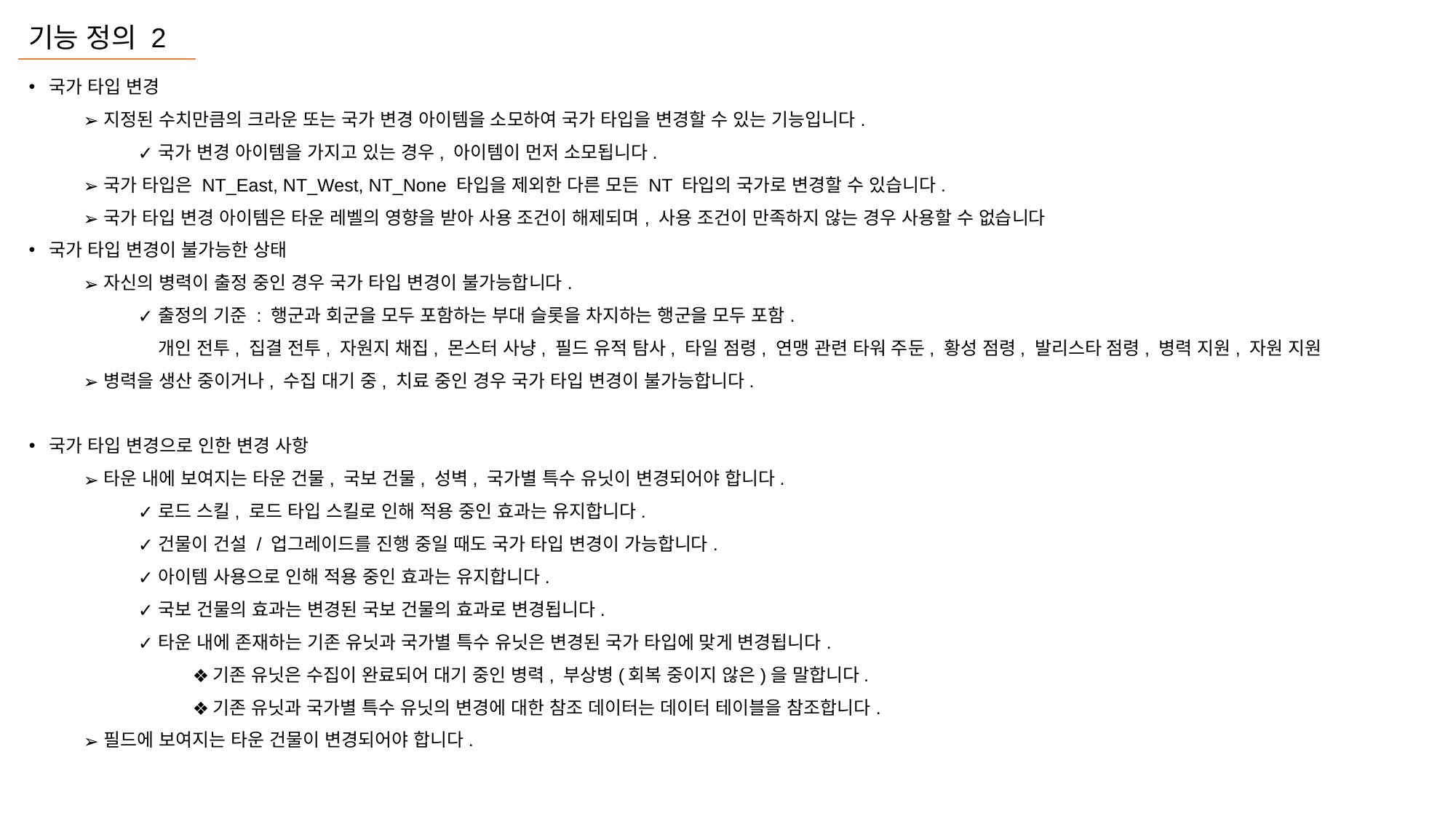

기능 정의 2
국가 타입 변경
지정된 수치만큼의 크라운 또는 국가 변경 아이템을 소모하여 국가 타입을 변경할 수 있는 기능입니다.
국가 변경 아이템을 가지고 있는 경우, 아이템이 먼저 소모됩니다.
국가 타입은 NT_East, NT_West, NT_None 타입을 제외한 다른 모든 NT 타입의 국가로 변경할 수 있습니다.
국가 타입 변경 아이템은 타운 레벨의 영향을 받아 사용 조건이 해제되며, 사용 조건이 만족하지 않는 경우 사용할 수 없습니다
국가 타입 변경이 불가능한 상태
자신의 병력이 출정 중인 경우 국가 타입 변경이 불가능합니다.
출정의 기준 : 행군과 회군을 모두 포함하는 부대 슬롯을 차지하는 행군을 모두 포함.
개인 전투, 집결 전투, 자원지 채집, 몬스터 사냥, 필드 유적 탐사, 타일 점령, 연맹 관련 타워 주둔, 황성 점령, 발리스타 점령, 병력 지원, 자원 지원
병력을 생산 중이거나, 수집 대기 중, 치료 중인 경우 국가 타입 변경이 불가능합니다.
국가 타입 변경으로 인한 변경 사항
타운 내에 보여지는 타운 건물, 국보 건물, 성벽, 국가별 특수 유닛이 변경되어야 합니다.
로드 스킬, 로드 타입 스킬로 인해 적용 중인 효과는 유지합니다.
건물이 건설 / 업그레이드를 진행 중일 때도 국가 타입 변경이 가능합니다.
아이템 사용으로 인해 적용 중인 효과는 유지합니다.
국보 건물의 효과는 변경된 국보 건물의 효과로 변경됩니다.
타운 내에 존재하는 기존 유닛과 국가별 특수 유닛은 변경된 국가 타입에 맞게 변경됩니다.
기존 유닛은 수집이 완료되어 대기 중인 병력, 부상병(회복 중이지 않은)을 말합니다.
기존 유닛과 국가별 특수 유닛의 변경에 대한 참조 데이터는 데이터 테이블을 참조합니다.
필드에 보여지는 타운 건물이 변경되어야 합니다.